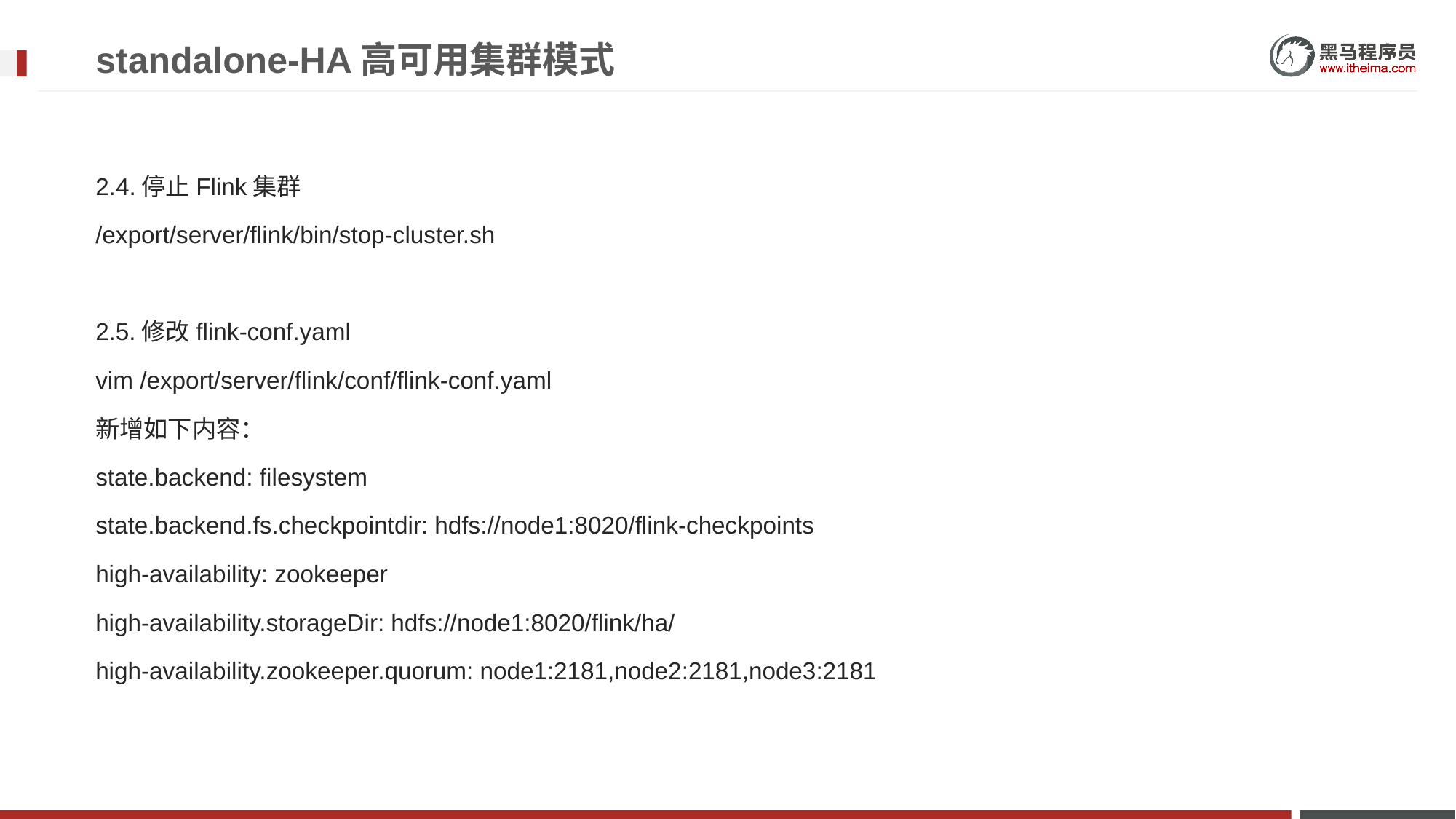

# standalone-HA高可用集群模式
2.4.停止Flink集群
/export/server/flink/bin/stop-cluster.sh

2.5.修改flink-conf.yaml
vim /export/server/flink/conf/flink-conf.yaml
新增如下内容：
state.backend: filesystem
state.backend.fs.checkpointdir: hdfs://node1:8020/flink-checkpoints
high-availability: zookeeper
high-availability.storageDir: hdfs://node1:8020/flink/ha/
high-availability.zookeeper.quorum: node1:2181,node2:2181,node3:2181